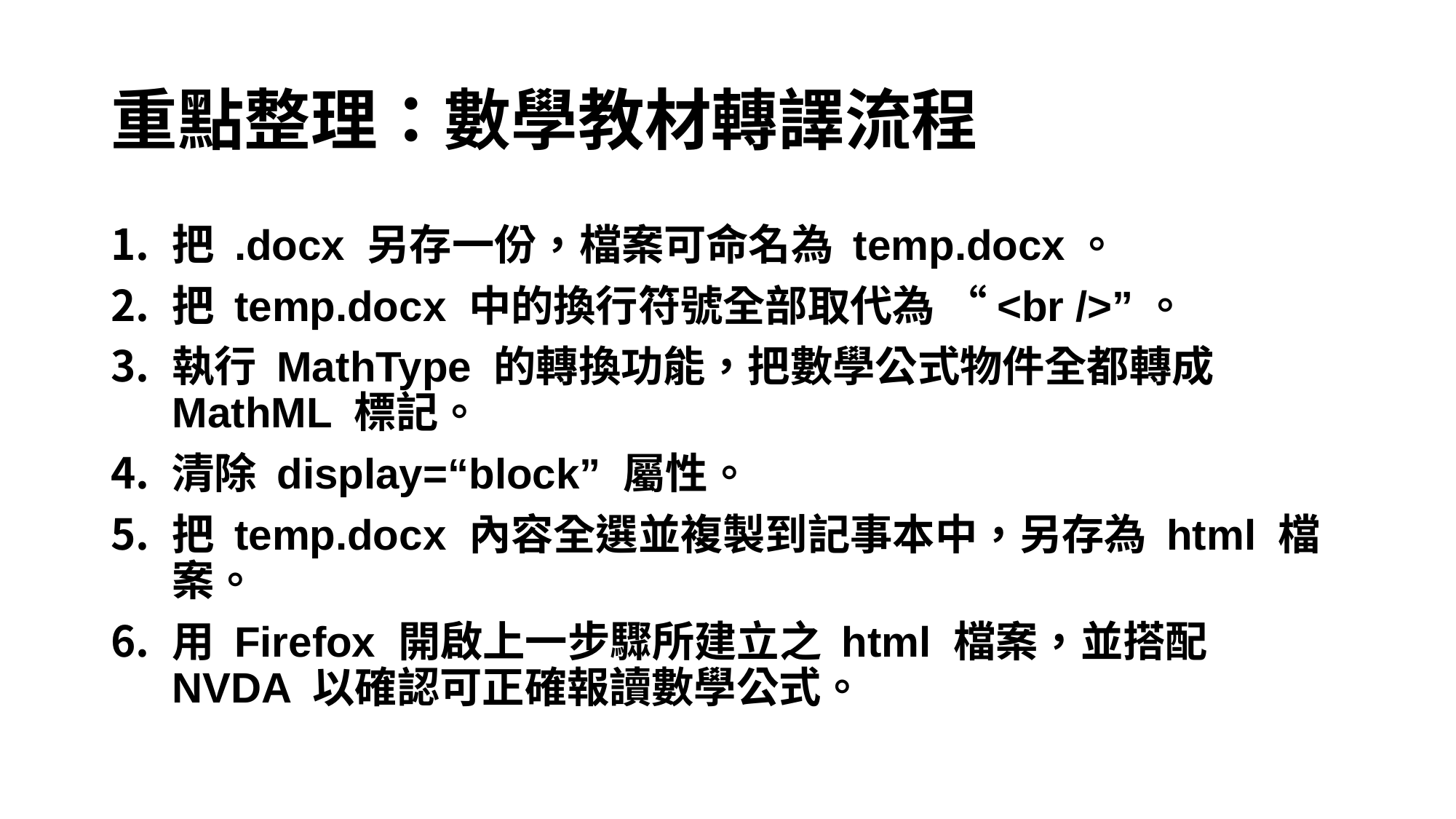

# 重點整理：數學教材轉譯流程
把 .docx 另存一份，檔案可命名為 temp.docx。
把 temp.docx 中的換行符號全部取代為 “<br />”。
執行 MathType 的轉換功能，把數學公式物件全都轉成 MathML 標記。
清除 display=“block” 屬性。
把 temp.docx 內容全選並複製到記事本中，另存為 html 檔案。
用 Firefox 開啟上一步驟所建立之 html 檔案，並搭配 NVDA 以確認可正確報讀數學公式。